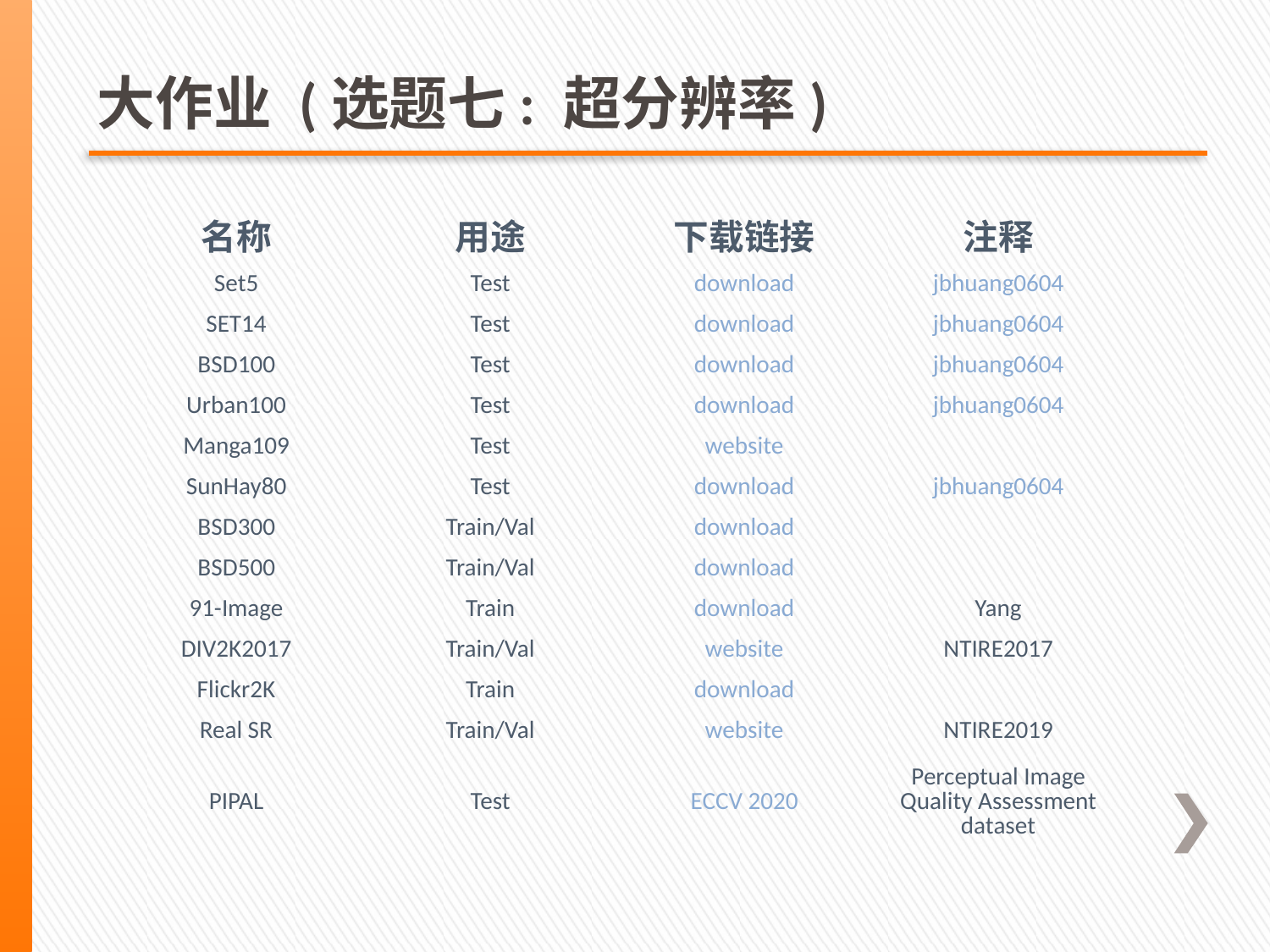

# 大作业 (选题七: 超分辨率)
| 名称 | 用途 | 下载链接 | 注释 |
| --- | --- | --- | --- |
| Set5 | Test | download | jbhuang0604 |
| SET14 | Test | download | jbhuang0604 |
| BSD100 | Test | download | jbhuang0604 |
| Urban100 | Test | download | jbhuang0604 |
| Manga109 | Test | website |  |
| SunHay80 | Test | download | jbhuang0604 |
| BSD300 | Train/Val | download |  |
| BSD500 | Train/Val | download |  |
| 91-Image | Train | download | Yang |
| DIV2K2017 | Train/Val | website | NTIRE2017 |
| Flickr2K | Train | download |  |
| Real SR | Train/Val | website | NTIRE2019 |
| PIPAL | Test | ECCV 2020 | Perceptual Image Quality Assessment dataset |